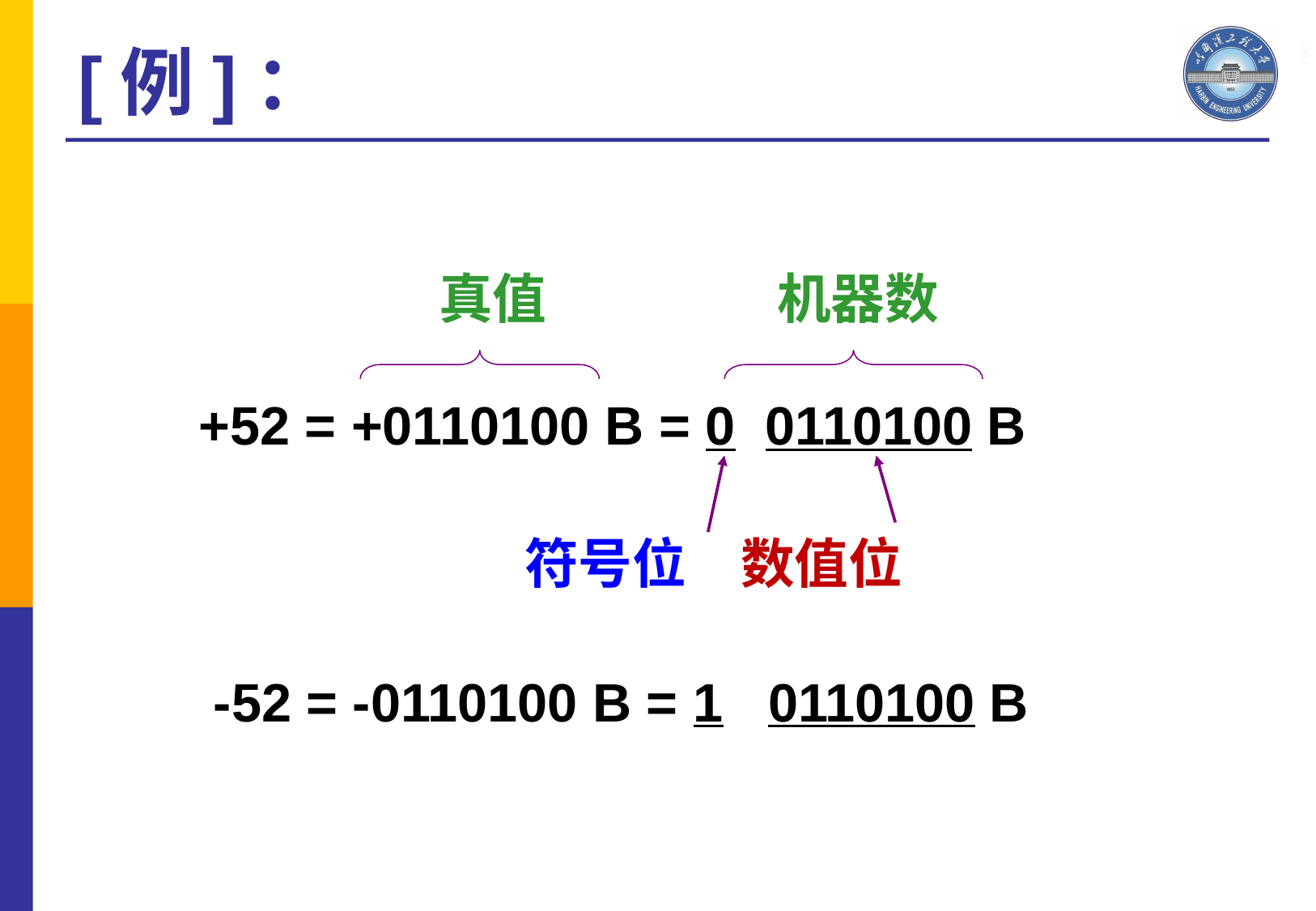

[例]：

   +52 = +0110100 B = 0  0110100 B

                             符号位　数值位

    -52 = -0110100 B = 1   0110100 B

  真值
机器数